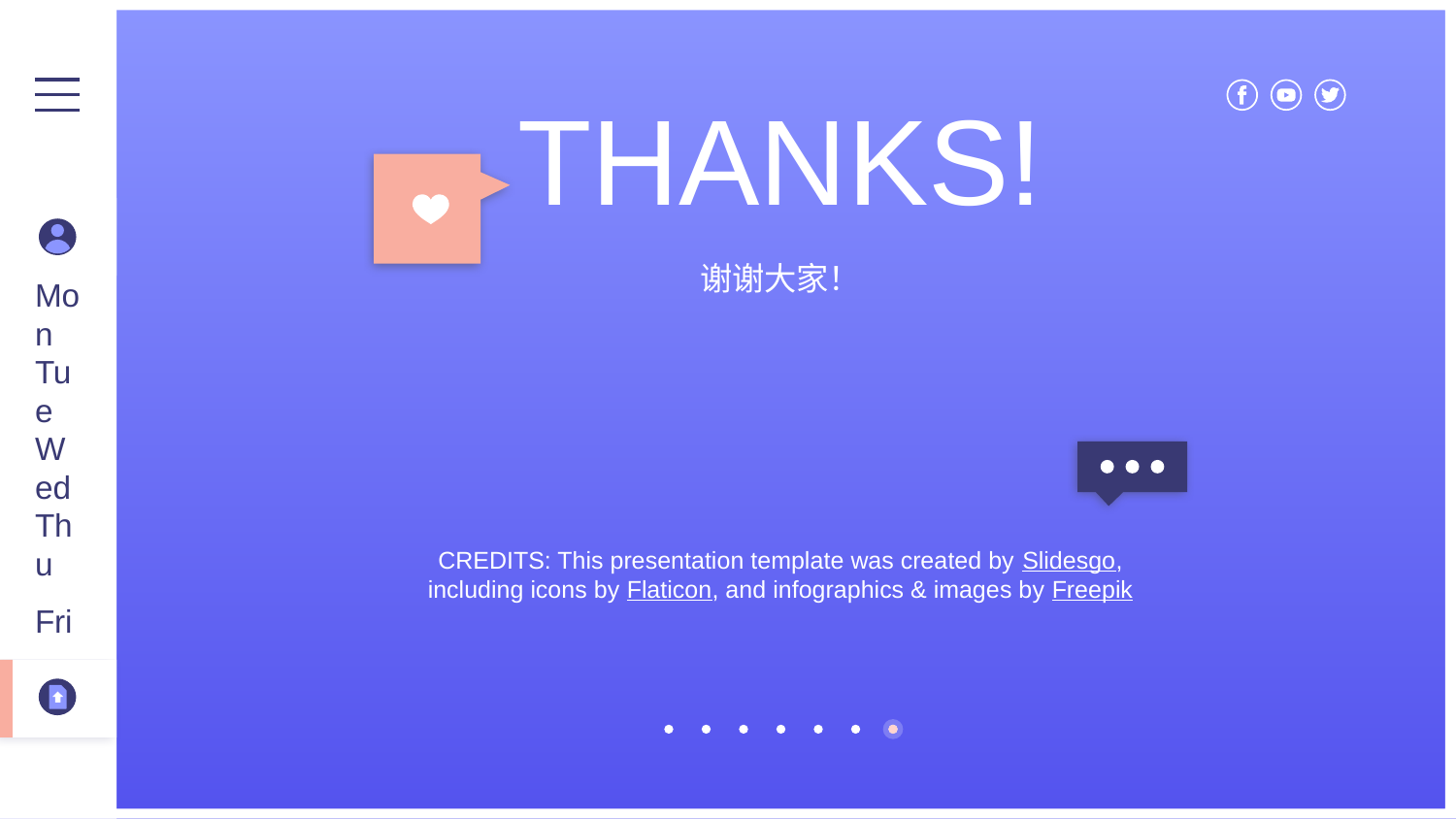

# THANKS!

谢谢大家！

Mon

Tue

Wed

Thu

Fri